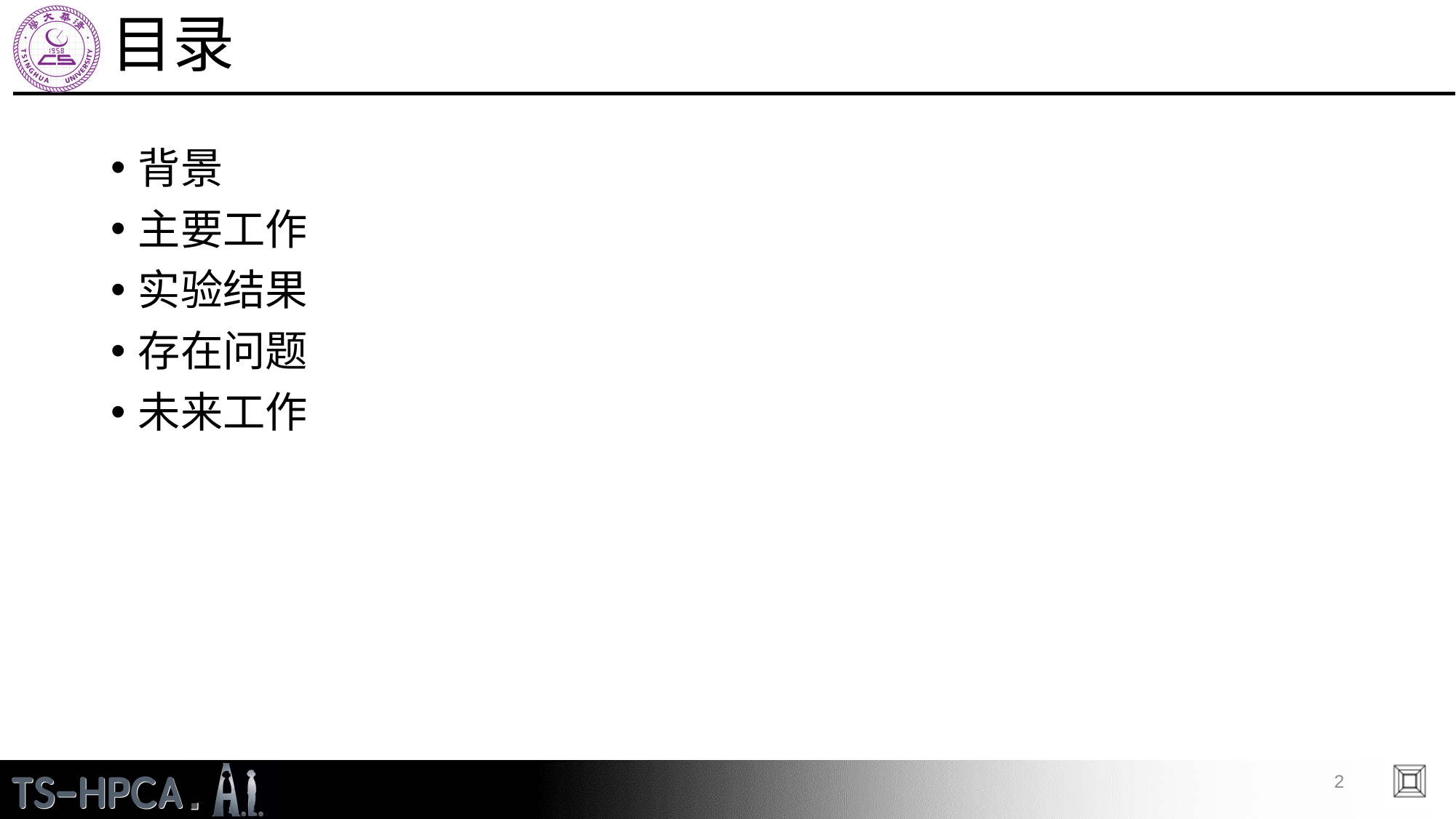

# 目录
背景
主要工作
实验结果
存在问题
未来工作

2